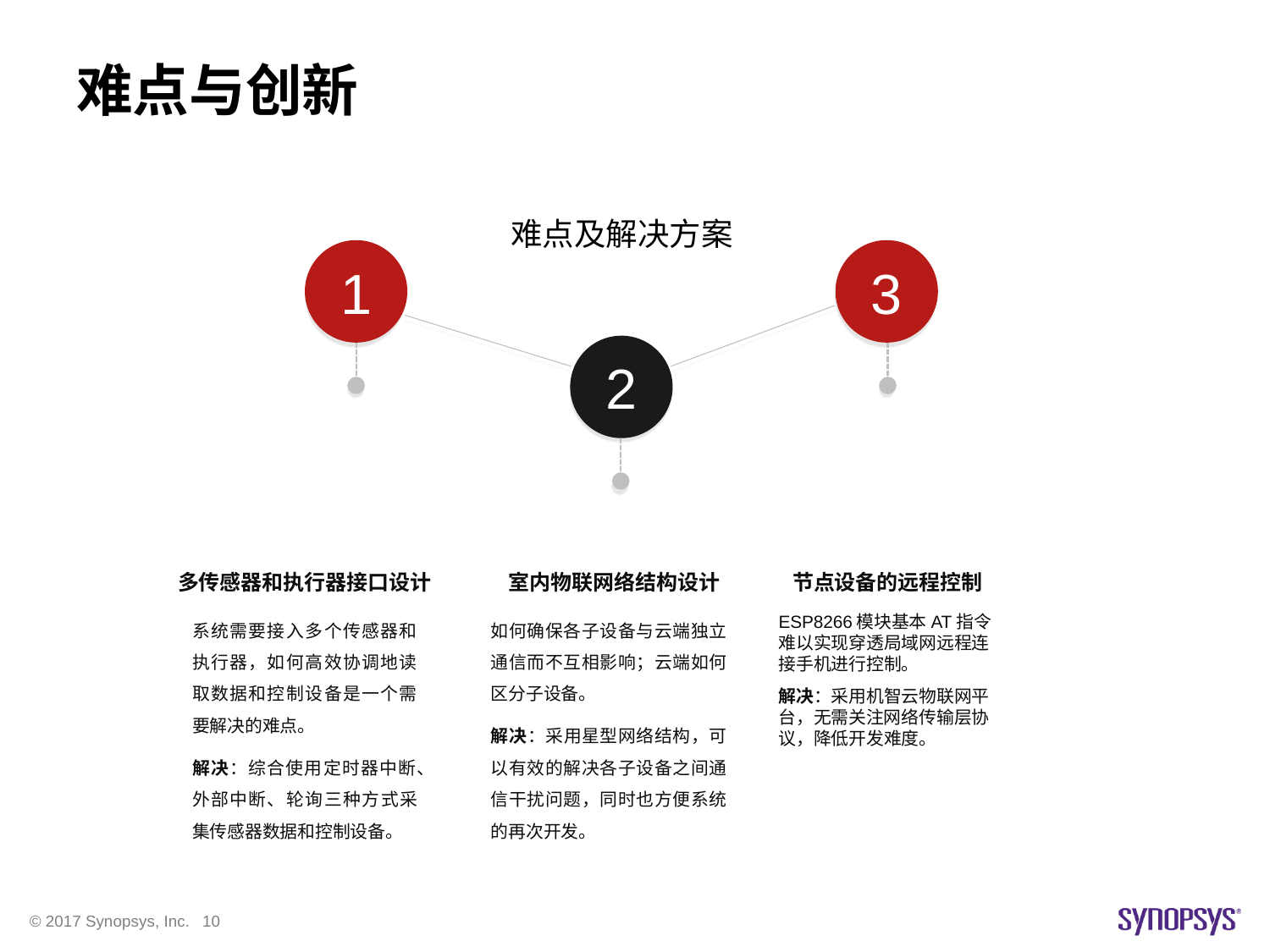

# 难点与创新
难点及解决方案
1
3
2
多传感器和执行器接口设计
室内物联网络结构设计
节点设备的远程控制
系统需要接入多个传感器和执行器，如何高效协调地读取数据和控制设备是一个需要解决的难点。
解决：综合使用定时器中断、外部中断、轮询三种方式采集传感器数据和控制设备。
如何确保各子设备与云端独立通信而不互相影响；云端如何区分子设备。
解决：采用星型网络结构，可以有效的解决各子设备之间通信干扰问题，同时也方便系统的再次开发。
ESP8266模块基本AT指令难以实现穿透局域网远程连接手机进行控制。
解决：采用机智云物联网平台，无需关注网络传输层协议，降低开发难度。